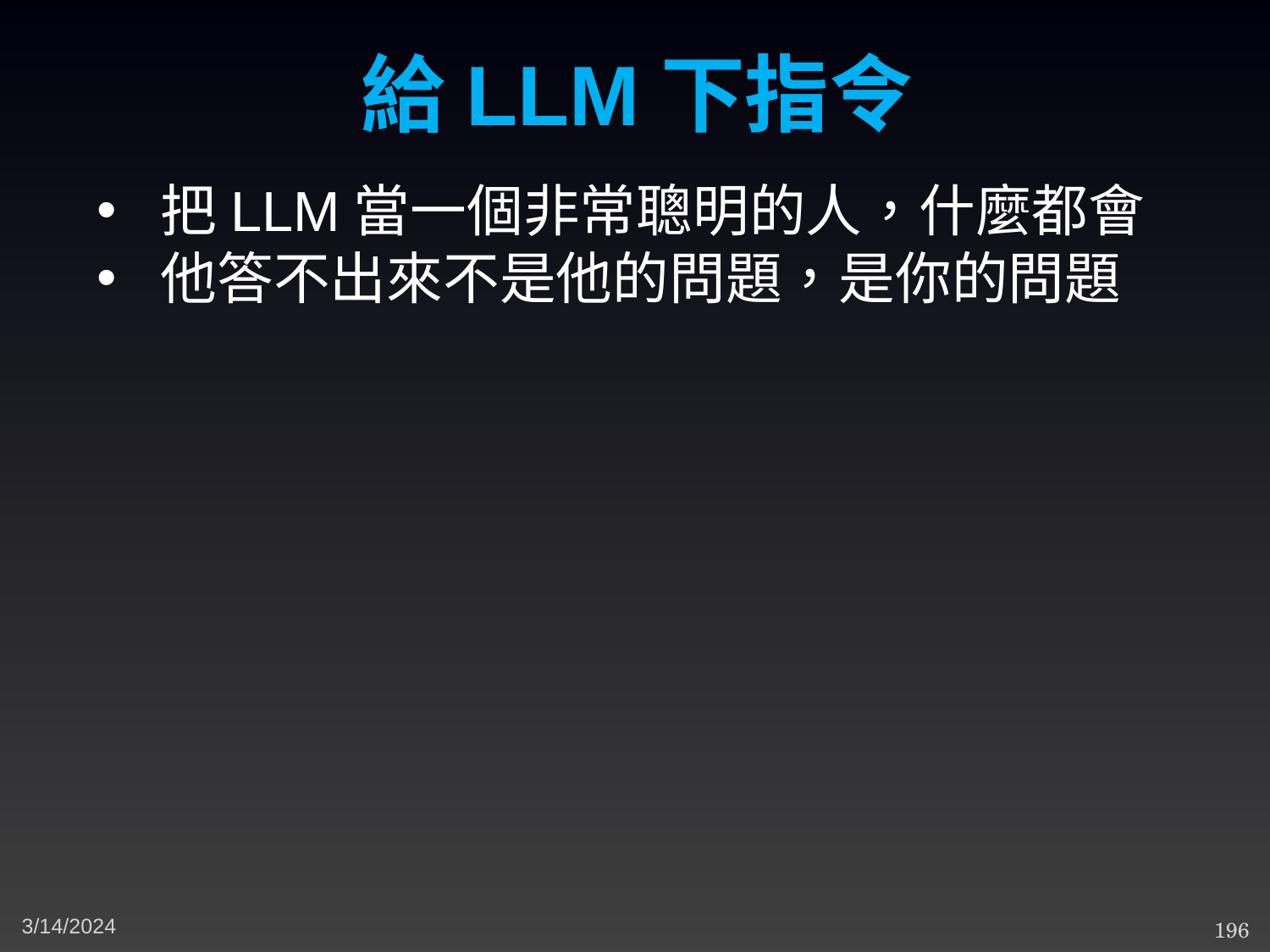

給LLM下指令
把LLM當一個非常聰明的人，什麼都會
他答不出來不是他的問題，是你的問題
3/14/2024
196